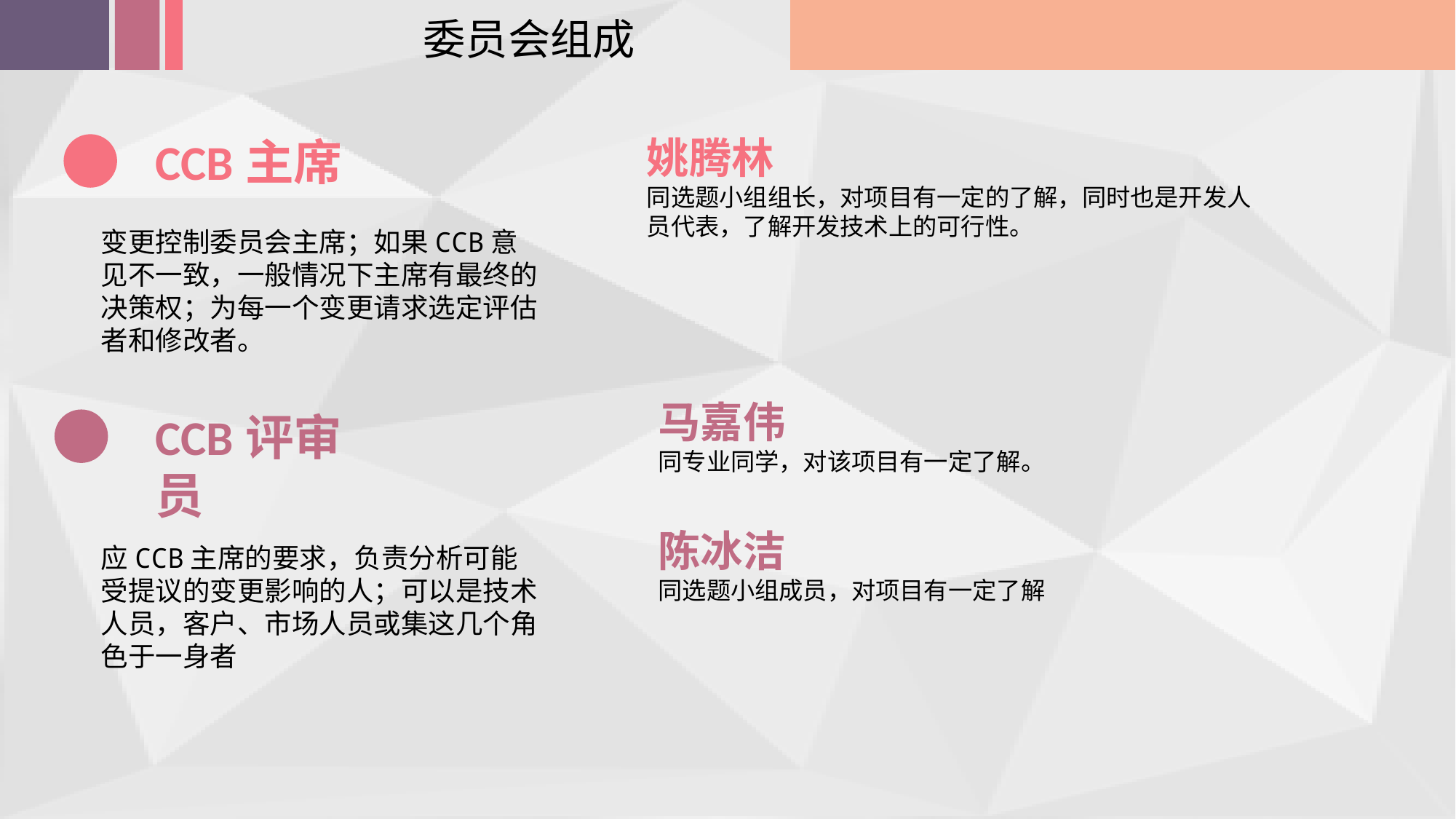

委员会组成
CCB主席
姚腾林
同选题小组组长，对项目有一定的了解，同时也是开发人员代表，了解开发技术上的可行性。

变更控制委员会主席；如果CCB意见不一致，一般情况下主席有最终的决策权；为每一个变更请求选定评估者和修改者。
马嘉伟
同专业同学，对该项目有一定了解。
CCB评审员

陈冰洁
同选题小组成员，对项目有一定了解
应CCB主席的要求，负责分析可能受提议的变更影响的人；可以是技术人员，客户、市场人员或集这几个角色于一身者